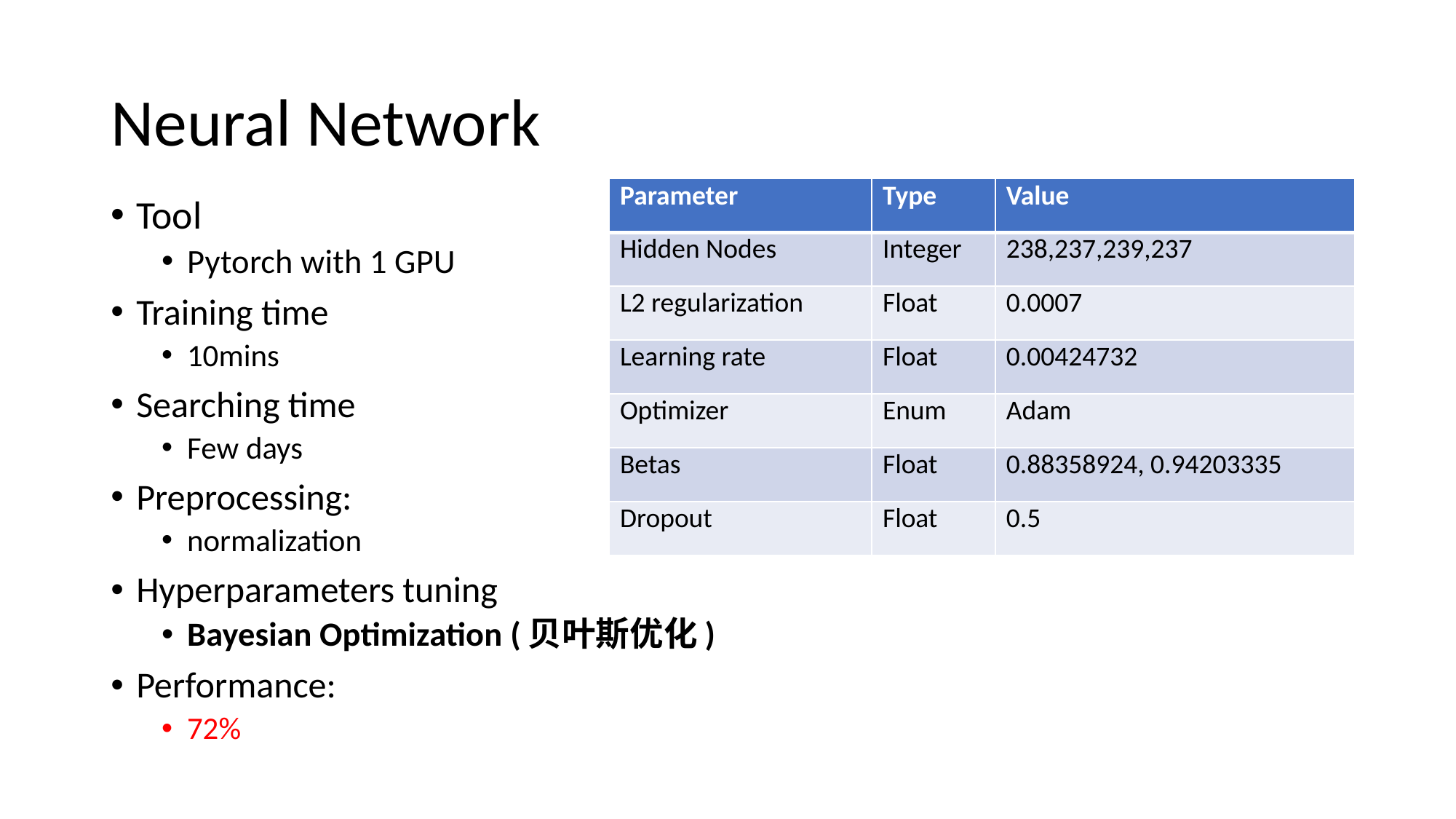

# Neural Network
| Parameter | Type | Value |
| --- | --- | --- |
| Hidden Nodes | Integer | 238,237,239,237 |
| L2 regularization | Float | 0.0007 |
| Learning rate | Float | 0.00424732 |
| Optimizer | Enum | Adam |
| Betas | Float | 0.88358924, 0.94203335 |
| Dropout | Float | 0.5 |
Tool
Pytorch with 1 GPU
Training time
10mins
Searching time
Few days
Preprocessing:
normalization
Hyperparameters tuning
Bayesian Optimization (贝叶斯优化)
Performance:
72%